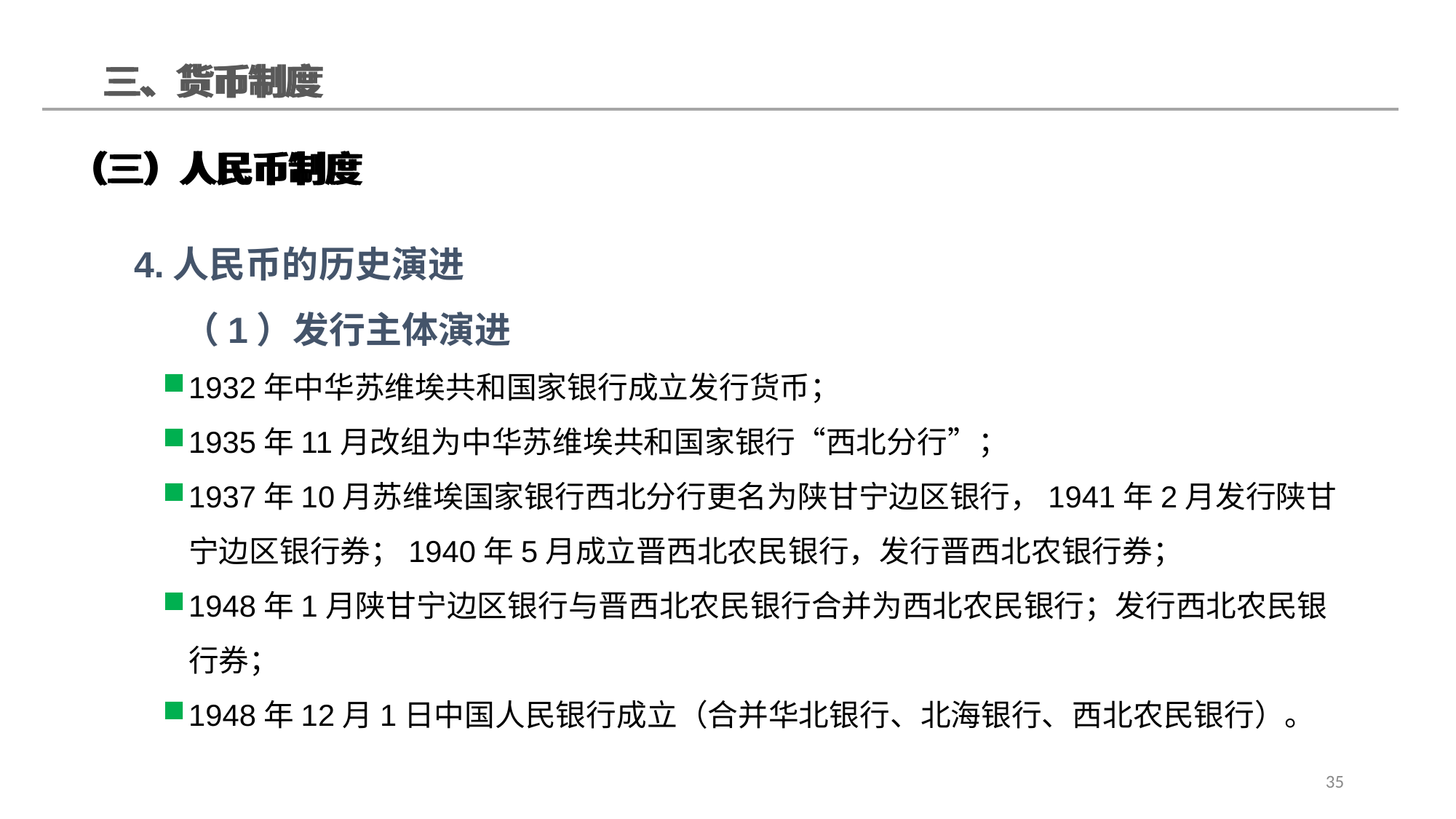

三、货币制度
三、货币制度
（三）人民币制度
（三）人民币制度
4.人民币的历史演进
      （1）发行主体演进
1932年中华苏维埃共和国家银行成立发行货币；
1935年11月改组为中华苏维埃共和国家银行“西北分行”；
1937年10月苏维埃国家银行西北分行更名为陕甘宁边区银行，1941年2月发行陕甘宁边区银行券；1940年5月成立晋西北农民银行，发行晋西北农银行券；
1948年1月陕甘宁边区银行与晋西北农民银行合并为西北农民银行；发行西北农民银行券；
1948年12月1日中国人民银行成立（合并华北银行、北海银行、西北农民银行）。
35